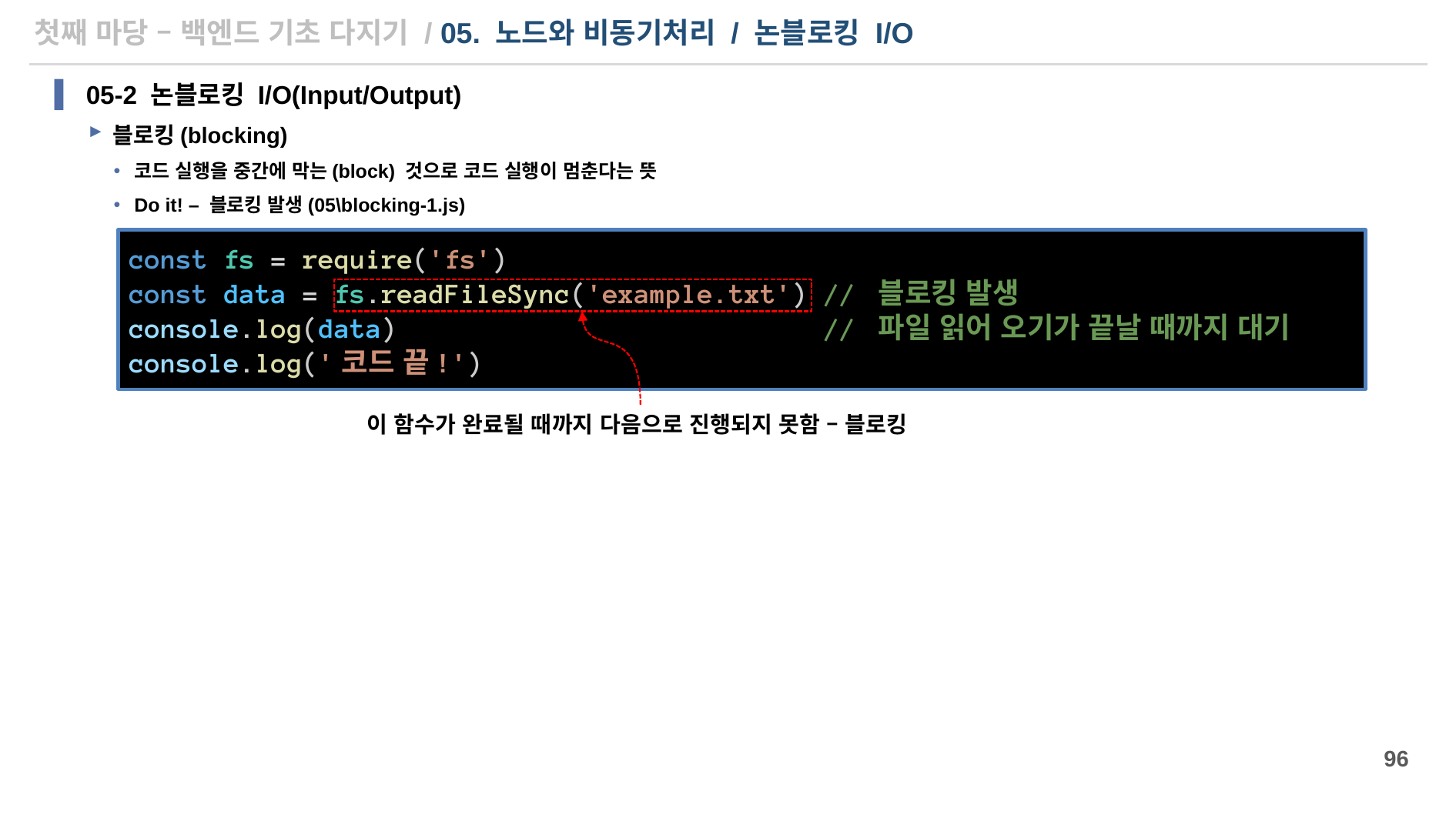

# 첫째 마당 – 백엔드 기초 다지기 / 05. 노드와 비동기처리 / 논블로킹 I/O
05-2 논블로킹 I/O(Input/Output)
블로킹(blocking)
코드 실행을 중간에 막는(block) 것으로 코드 실행이 멈춘다는 뜻
Do it! – 블로킹 발생(05\blocking-1.js)
const fs = require('fs')
const data = fs.readFileSync('example.txt') // 블로킹 발생
console.log(data)                           // 파일 읽어 오기가 끝날 때까지 대기
console.log('코드 끝!')

이 함수가 완료될 때까지 다음으로 진행되지 못함 – 블로킹
96